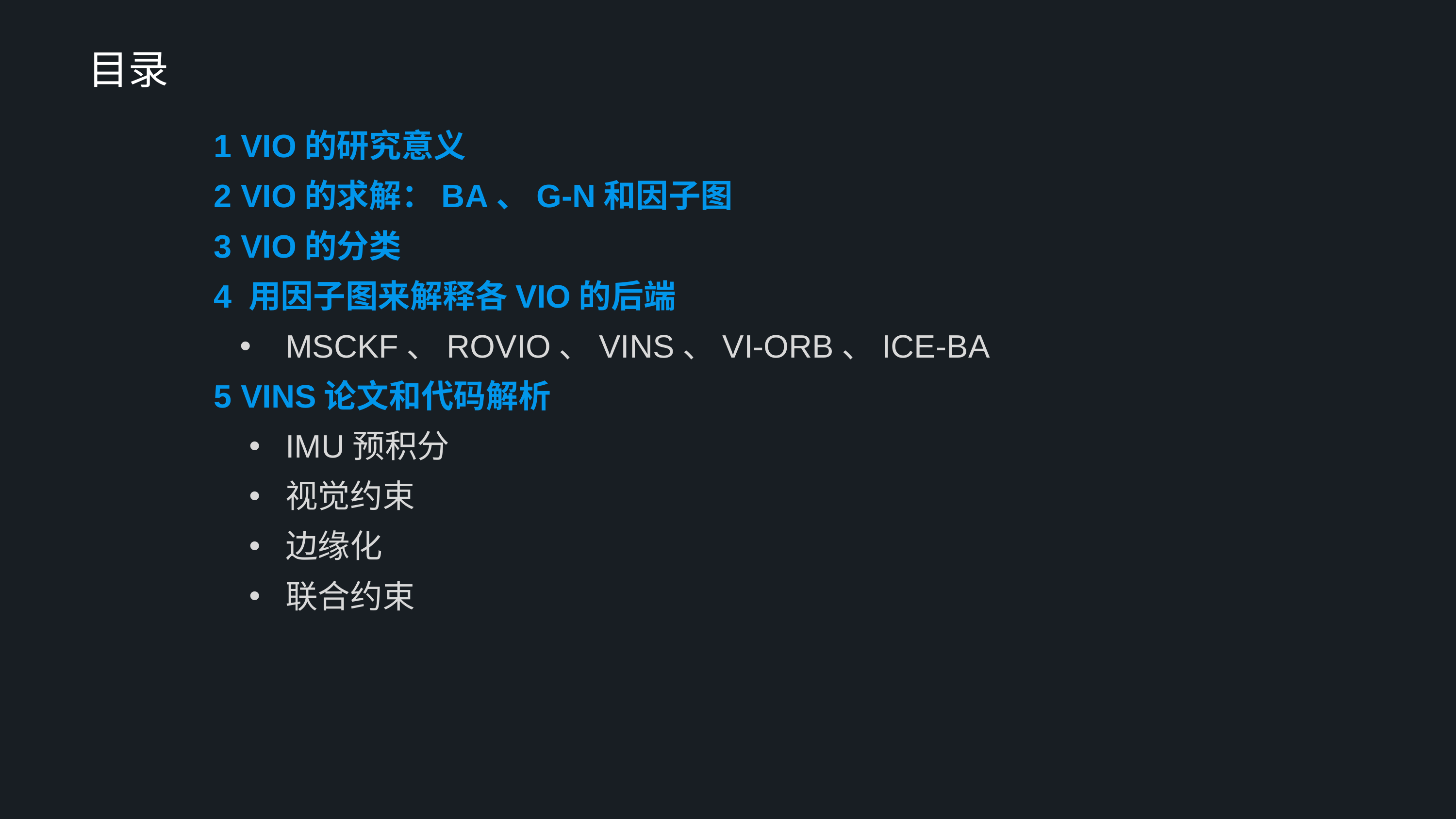

# 目录
1 VIO的研究意义
2 VIO的求解：BA、G-N和因子图
3 VIO的分类
4 用因子图来解释各VIO的后端
MSCKF、ROVIO、VINS、VI-ORB、ICE-BA
5 VINS论文和代码解析
IMU预积分
视觉约束
边缘化
联合约束